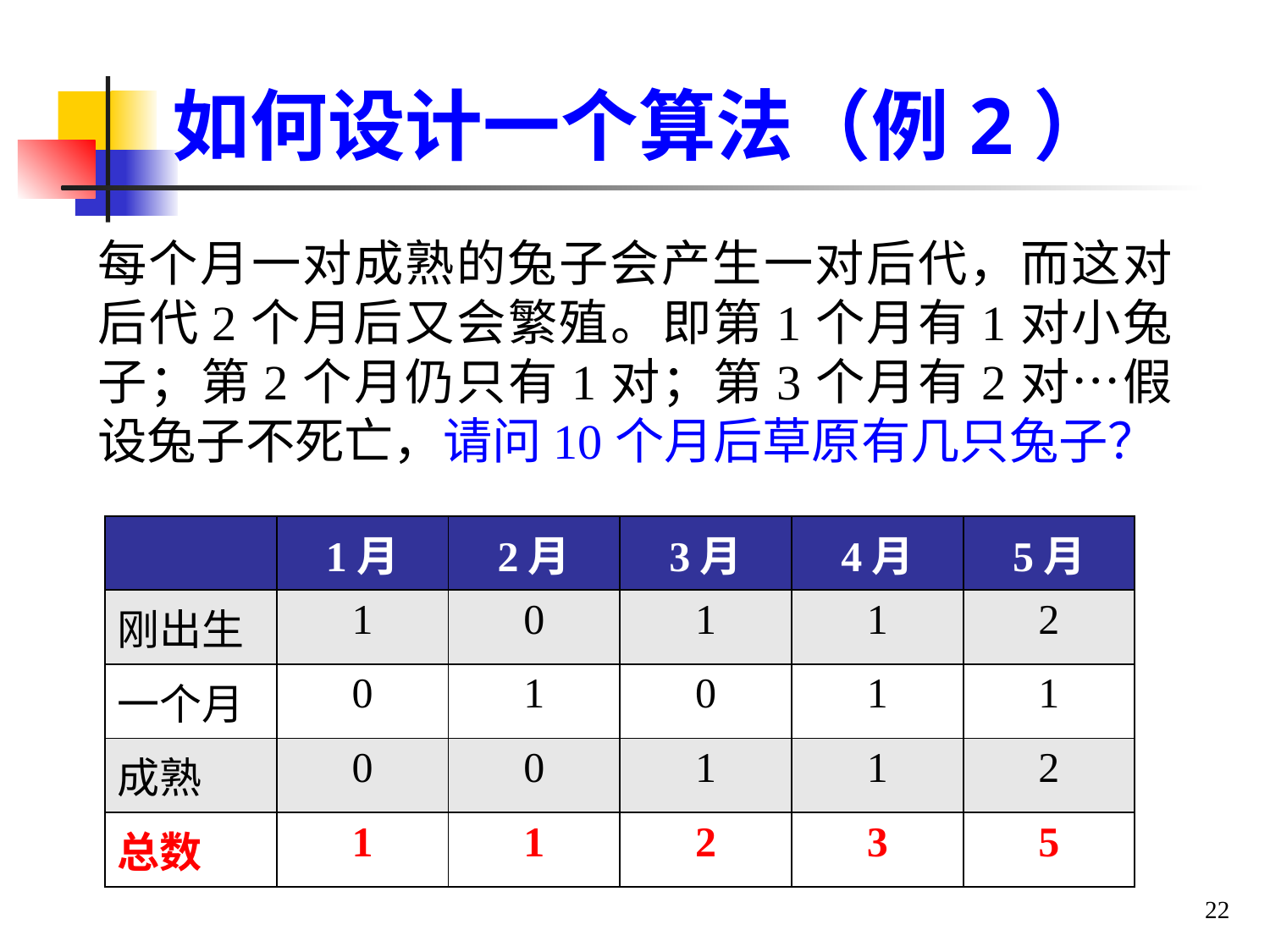

# 如何设计一个算法（例2）
每个月一对成熟的兔子会产生一对后代，而这对后代2个月后又会繁殖。即第1个月有1对小兔子；第2个月仍只有1对；第3个月有2对…假设兔子不死亡，请问10个月后草原有几只兔子？

|  | 1月 | 2月 | 3月 | 4月 | 5月 |
| --- | --- | --- | --- | --- | --- |
| 刚出生 | 1 | 0 | 1 | 1 | 2 |
| 一个月 | 0 | 1 | 0 | 1 | 1 |
| 成熟 | 0 | 0 | 1 | 1 | 2 |
| 总数 | 1 | 1 | 2 | 3 | 5 |
22